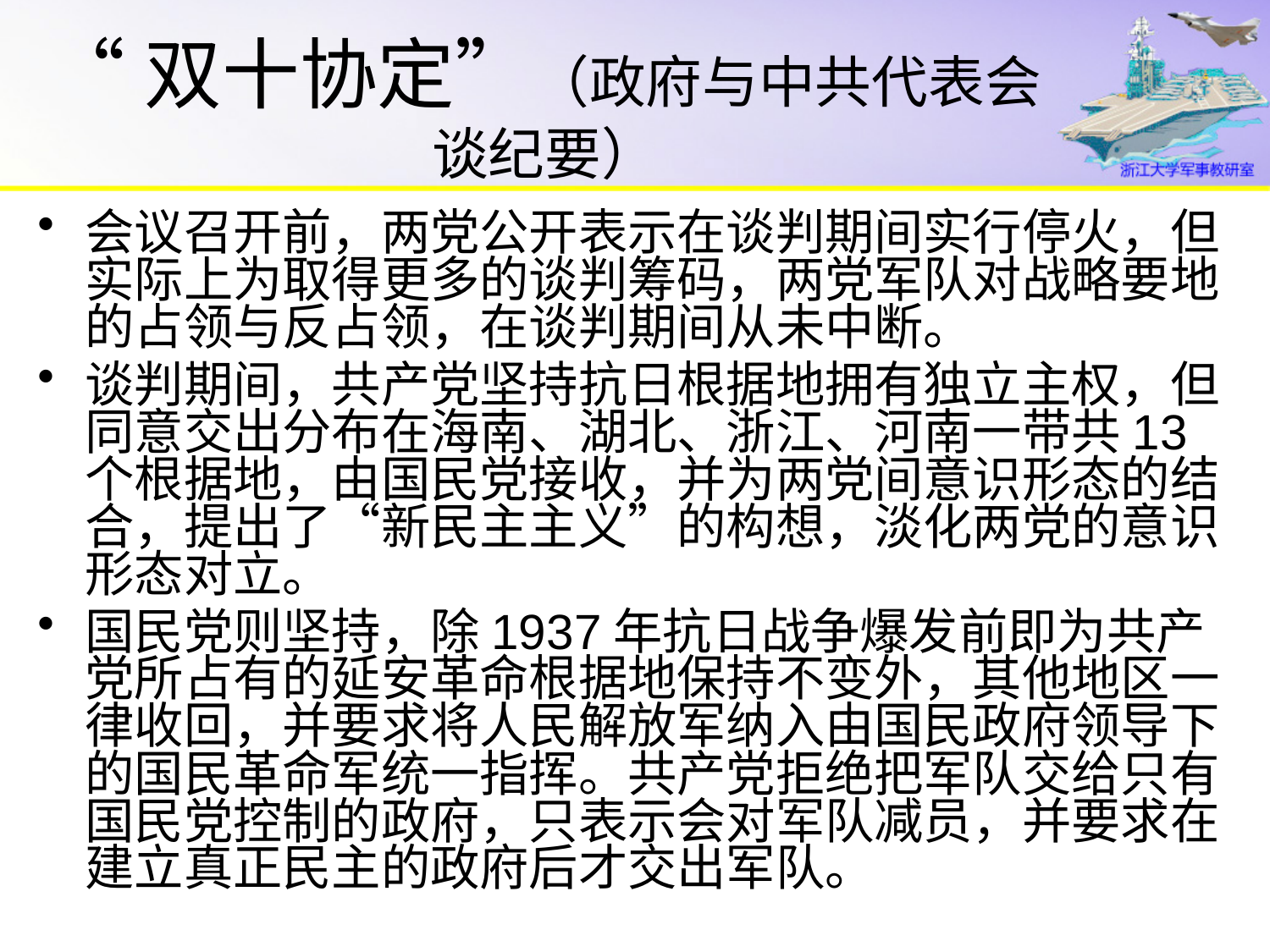

# “双十协定”（政府与中共代表会谈纪要）
会议召开前，两党公开表示在谈判期间实行停火，但实际上为取得更多的谈判筹码，两党军队对战略要地的占领与反占领，在谈判期间从未中断。
谈判期间，共产党坚持抗日根据地拥有独立主权，但同意交出分布在海南、湖北、浙江、河南一带共13个根据地，由国民党接收，并为两党间意识形态的结合，提出了“新民主主义”的构想，淡化两党的意识形态对立。
国民党则坚持，除1937年抗日战争爆发前即为共产党所占有的延安革命根据地保持不变外，其他地区一律收回，并要求将人民解放军纳入由国民政府领导下的国民革命军统一指挥。共产党拒绝把军队交给只有国民党控制的政府，只表示会对军队减员，并要求在建立真正民主的政府后才交出军队。